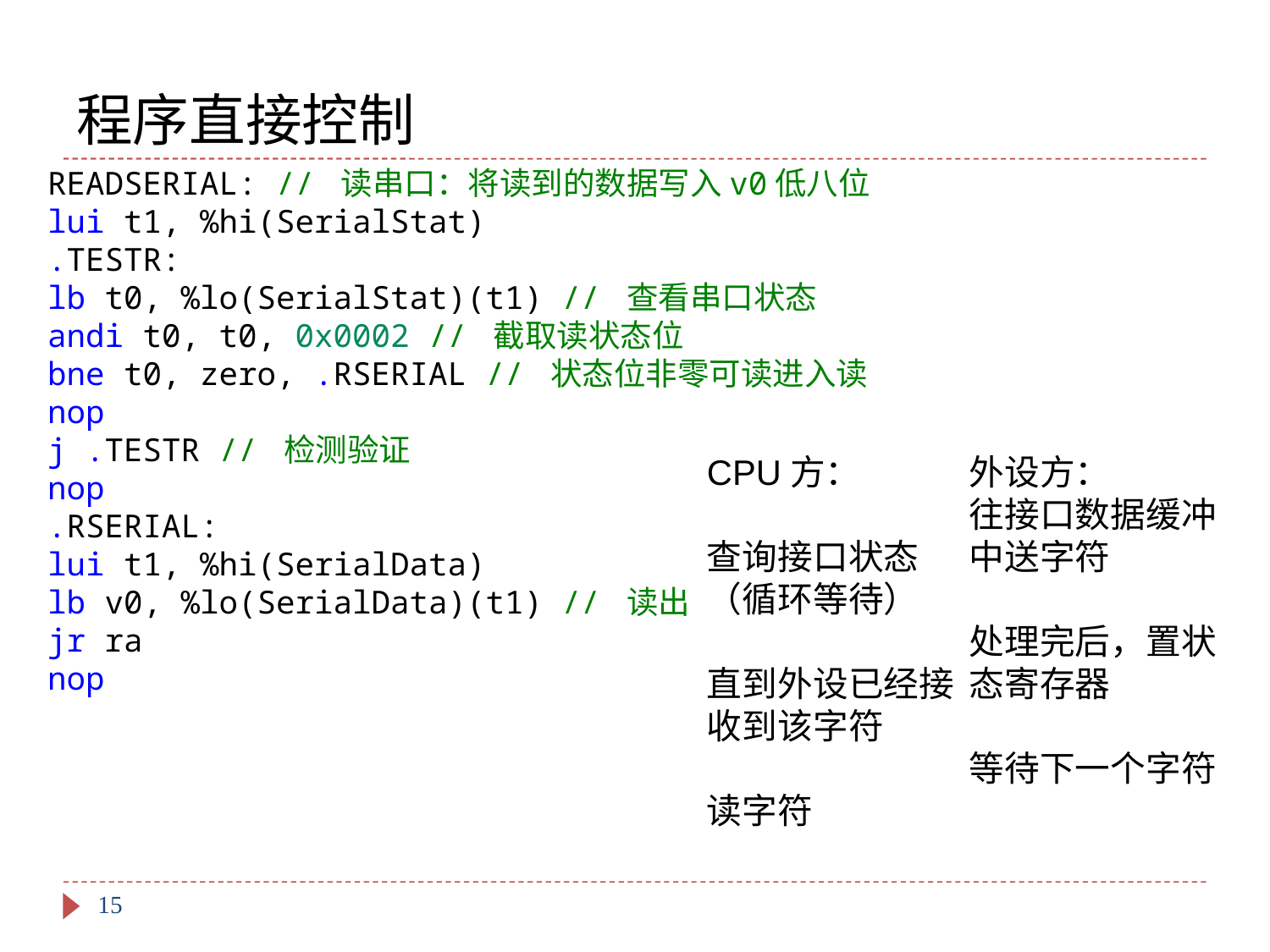

# 程序直接控制
READSERIAL: // 读串口：将读到的数据写入v0低八位
lui t1, %hi(SerialStat)
.TESTR:
lb t0, %lo(SerialStat)(t1) // 查看串口状态
andi t0, t0, 0x0002 // 截取读状态位
bne t0, zero, .RSERIAL // 状态位非零可读进入读
nop
j .TESTR // 检测验证
nop
.RSERIAL:
lui t1, %hi(SerialData)
lb v0, %lo(SerialData)(t1) // 读出
jr ra
nop

CPU方：

查询接口状态（循环等待）

直到外设已经接收到该字符

读字符

外设方：
往接口数据缓冲中送字符

处理完后，置状态寄存器

等待下一个字符

15